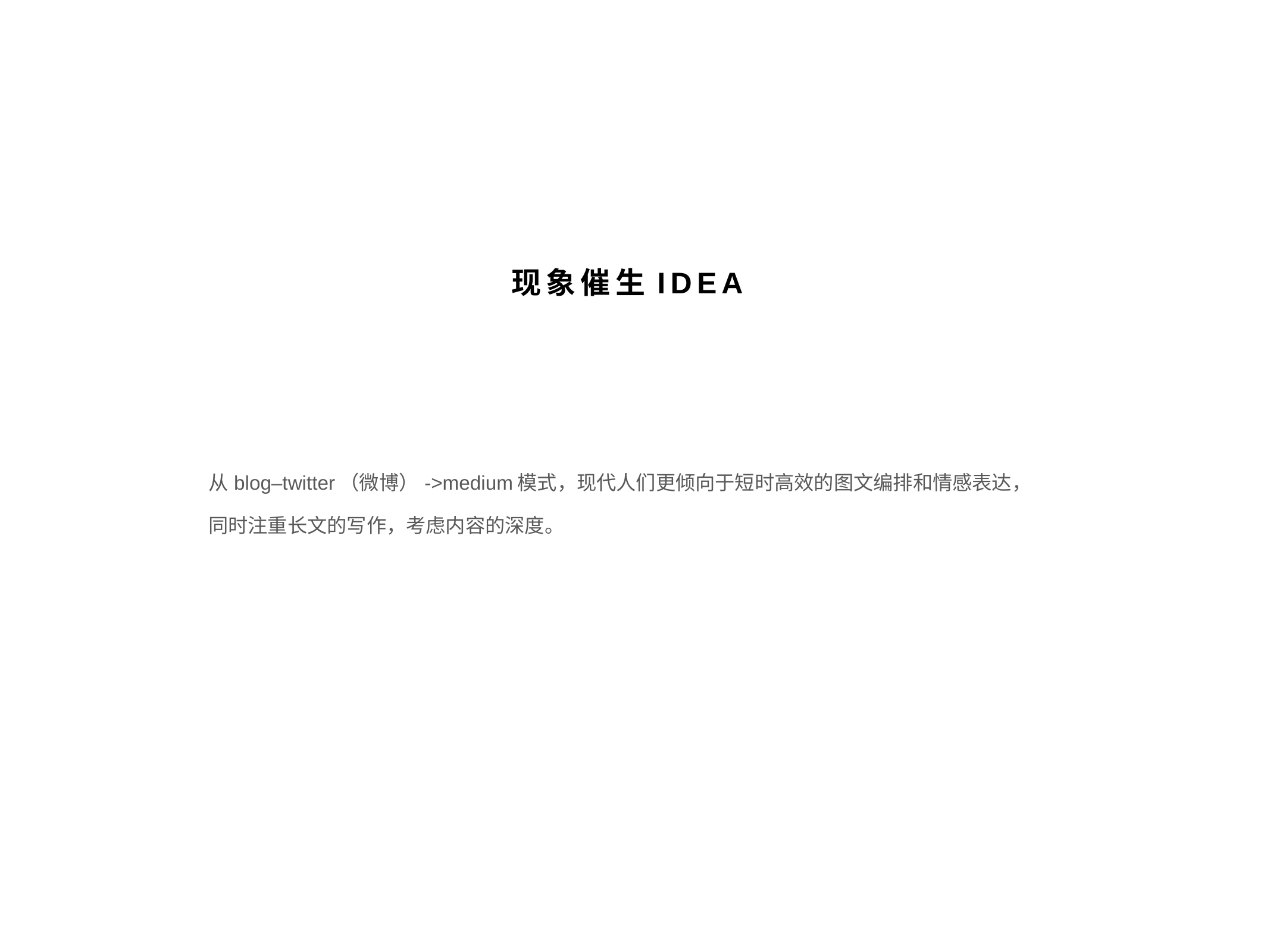

现象催生IDEA
从blog–twitter（微博）->medium模式，现代人们更倾向于短时高效的图文编排和情感表达，同时注重长文的写作，考虑内容的深度。